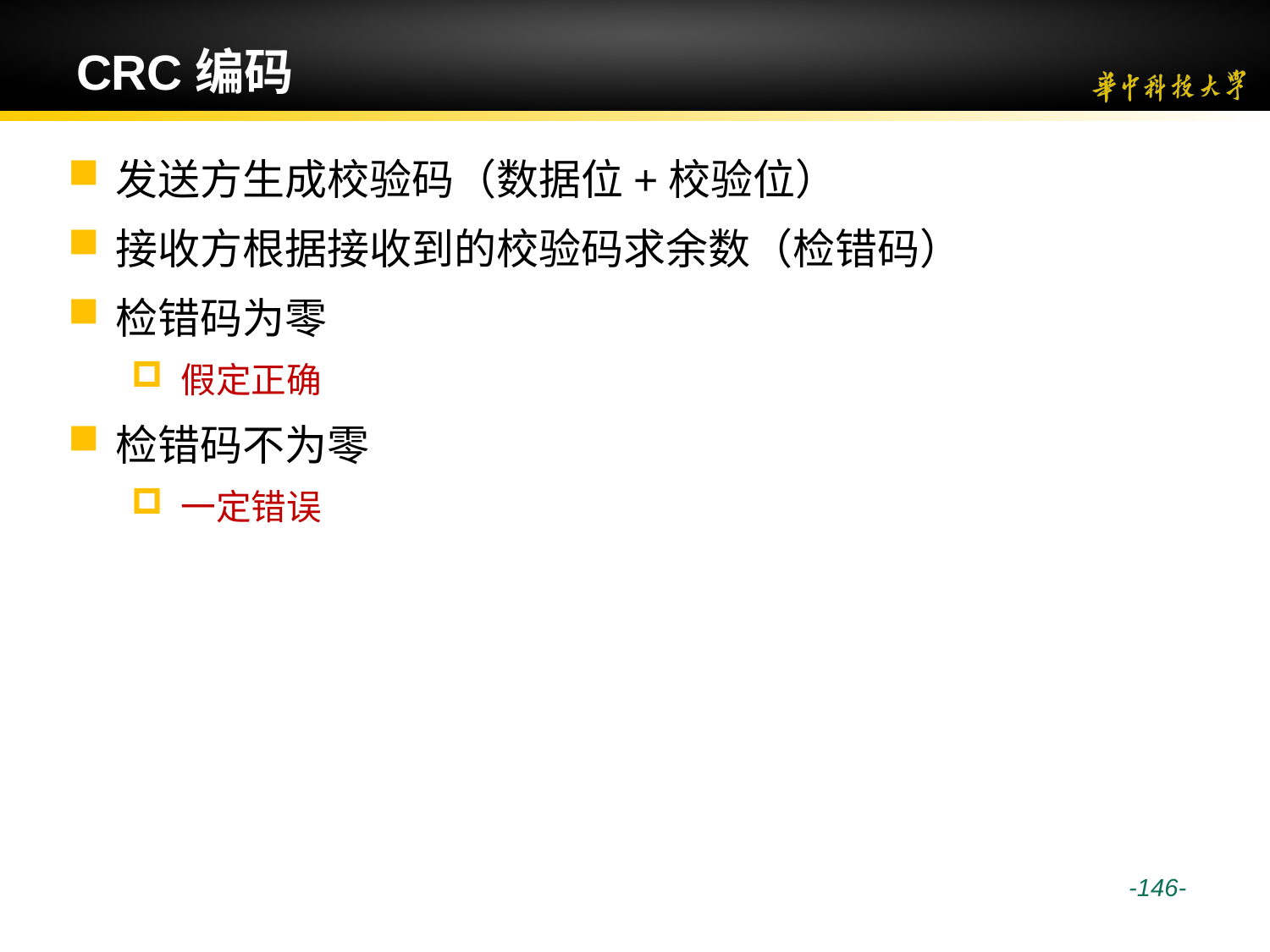

# CRC编码
发送方生成校验码（数据位+校验位）
接收方根据接收到的校验码求余数（检错码）
检错码为零
假定正确
检错码不为零
一定错误
 -146-